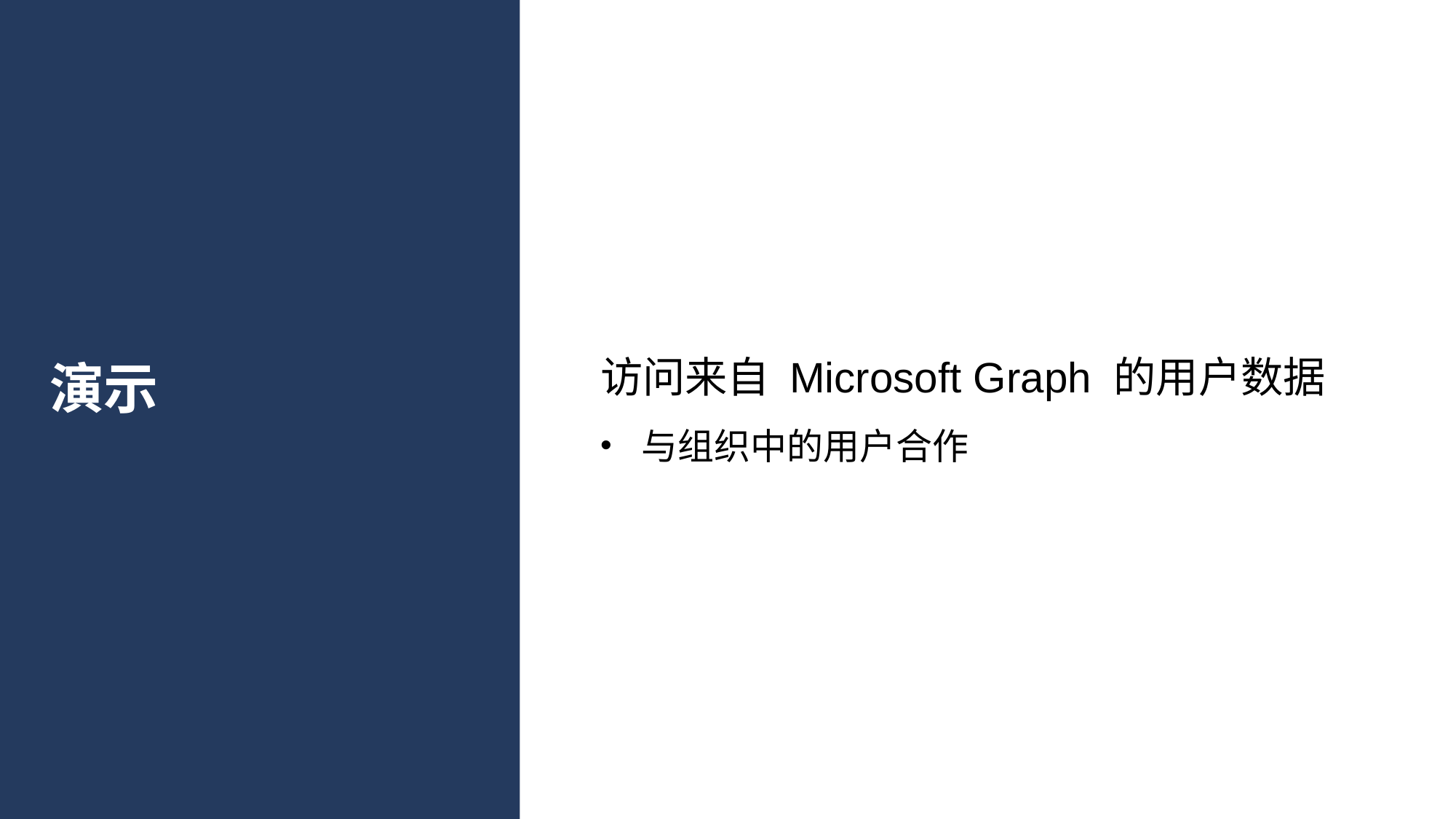

访问来自 Microsoft Graph 的用户数据
与组织中的用户合作
# 演示